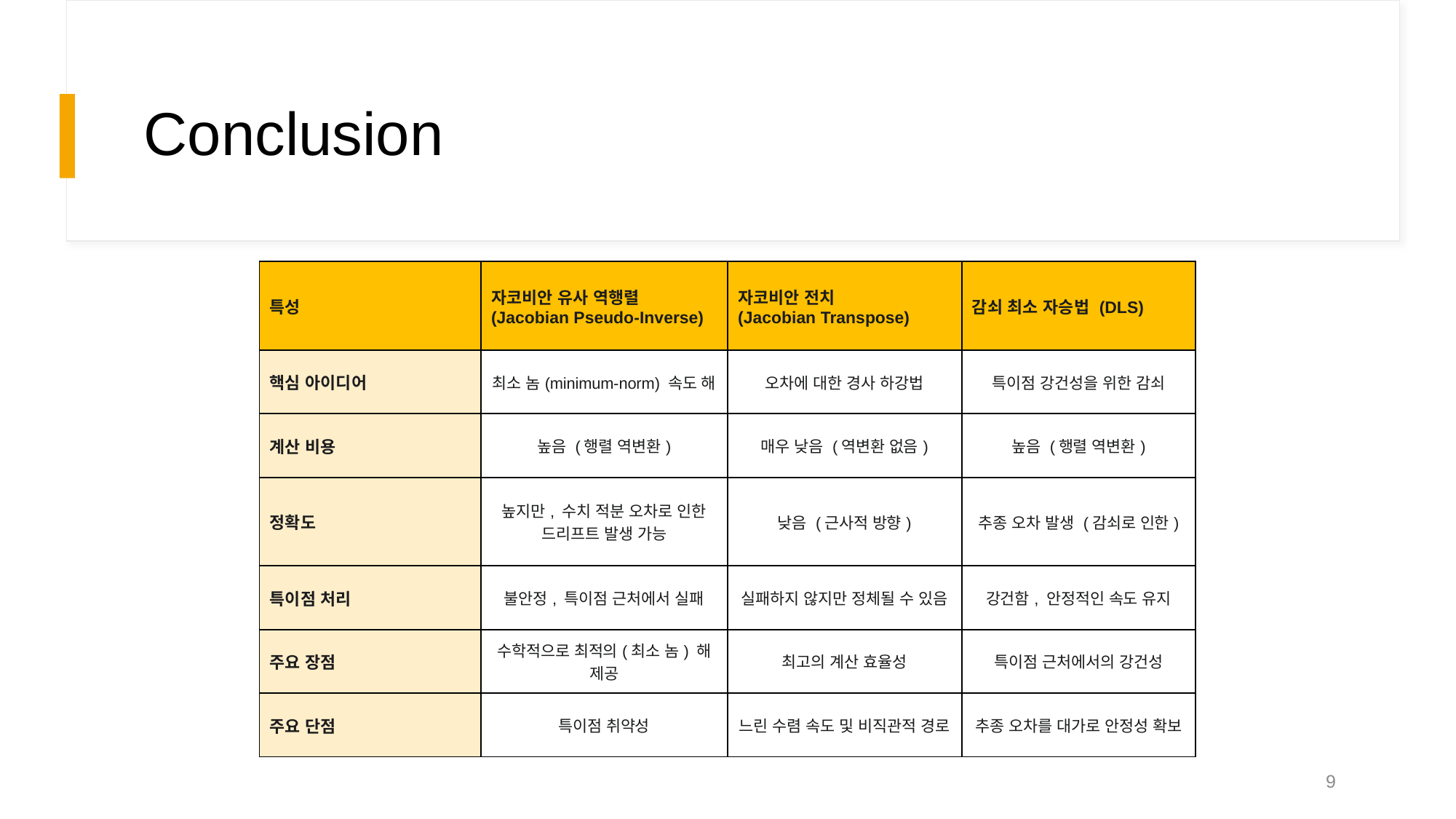

# Conclusion
| 특성 | 자코비안 유사 역행렬 (Jacobian Pseudo-Inverse) | 자코비안 전치 (Jacobian Transpose) | 감쇠 최소 자승법 (DLS) |
| --- | --- | --- | --- |
| 핵심 아이디어 | 최소 놈(minimum-norm) 속도 해 | 오차에 대한 경사 하강법 | 특이점 강건성을 위한 감쇠 |
| 계산 비용 | 높음 (행렬 역변환) | 매우 낮음 (역변환 없음) | 높음 (행렬 역변환) |
| 정확도 | 높지만, 수치 적분 오차로 인한 드리프트 발생 가능 | 낮음 (근사적 방향) | 추종 오차 발생 (감쇠로 인한) |
| 특이점 처리 | 불안정, 특이점 근처에서 실패 | 실패하지 않지만 정체될 수 있음 | 강건함, 안정적인 속도 유지 |
| 주요 장점 | 수학적으로 최적의(최소 놈) 해 제공 | 최고의 계산 효율성 | 특이점 근처에서의 강건성 |
| 주요 단점 | 특이점 취약성 | 느린 수렴 속도 및 비직관적 경로 | 추종 오차를 대가로 안정성 확보 |
9